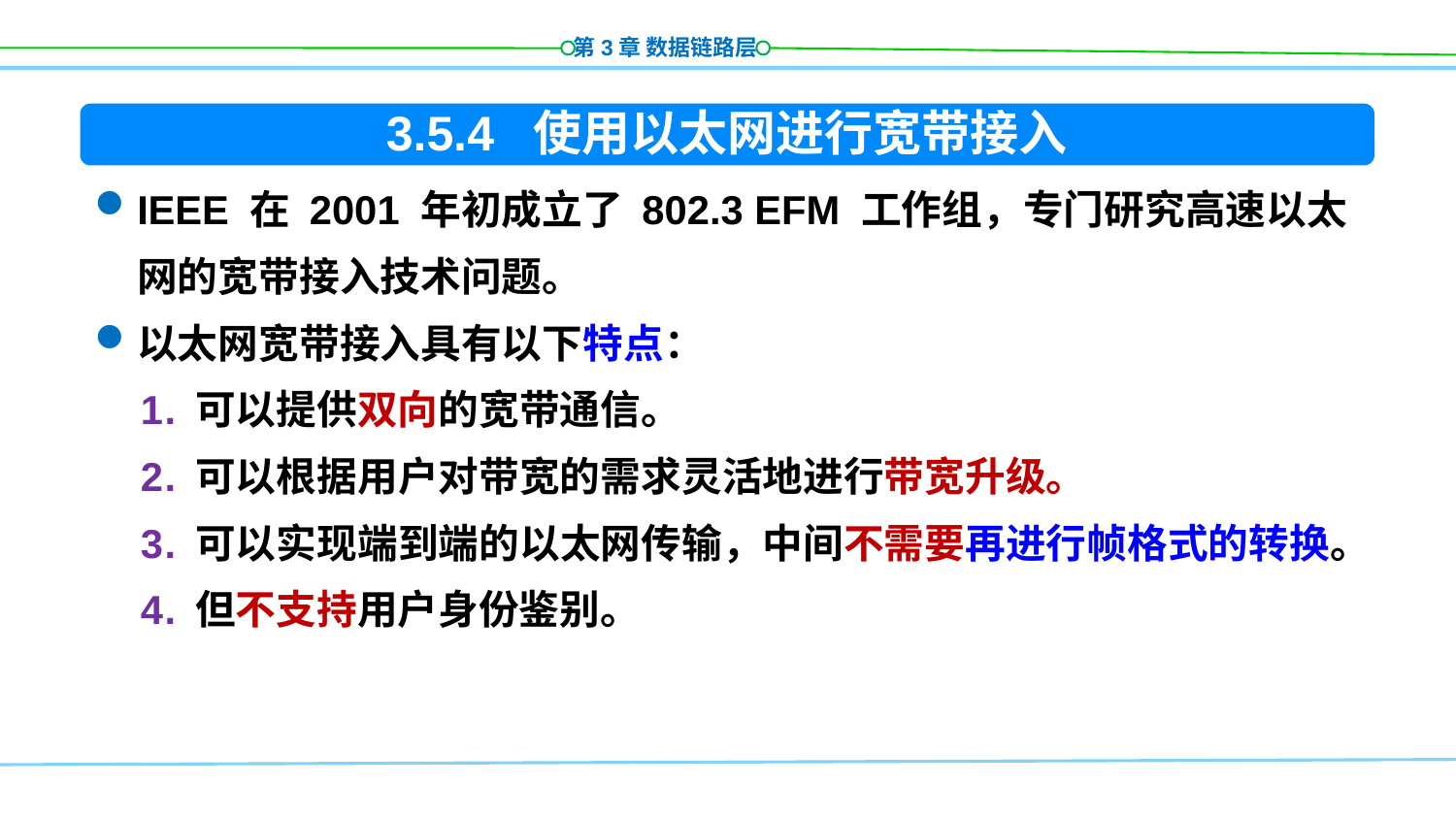

3.5.4  使用以太网进行宽带接入

IEEE 在 2001 年初成立了 802.3 EFM 工作组，专门研究高速以太网的宽带接入技术问题。
以太网宽带接入具有以下特点：
可以提供双向的宽带通信。
可以根据用户对带宽的需求灵活地进行带宽升级。
可以实现端到端的以太网传输，中间不需要再进行帧格式的转换。
但不支持用户身份鉴别。